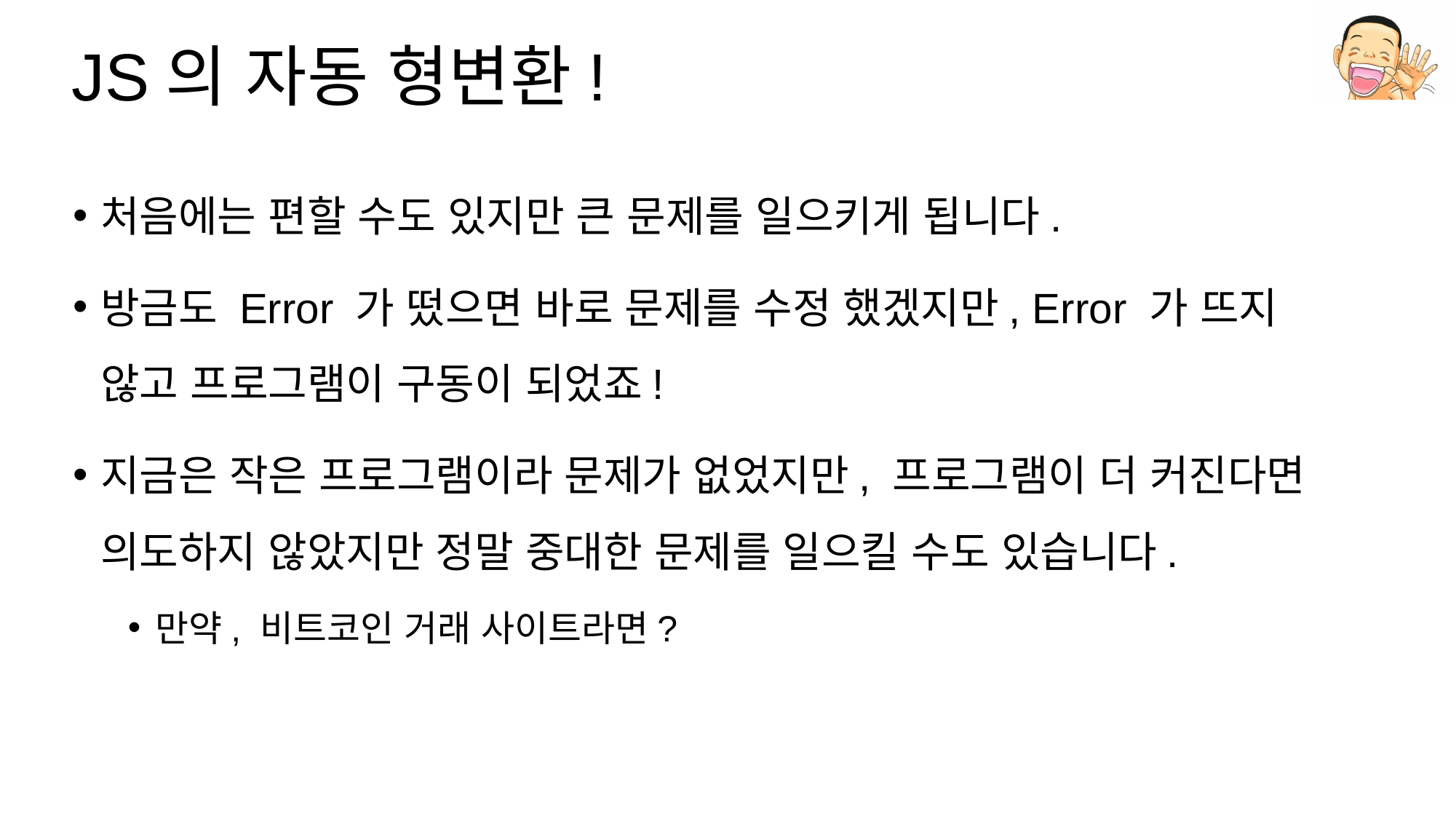

# JS의 자동 형변환!
처음에는 편할 수도 있지만 큰 문제를 일으키게 됩니다.
방금도 Error 가 떴으면 바로 문제를 수정 했겠지만, Error 가 뜨지 않고 프로그램이 구동이 되었죠!
지금은 작은 프로그램이라 문제가 없었지만, 프로그램이 더 커진다면 의도하지 않았지만 정말 중대한 문제를 일으킬 수도 있습니다.
만약, 비트코인 거래 사이트라면?